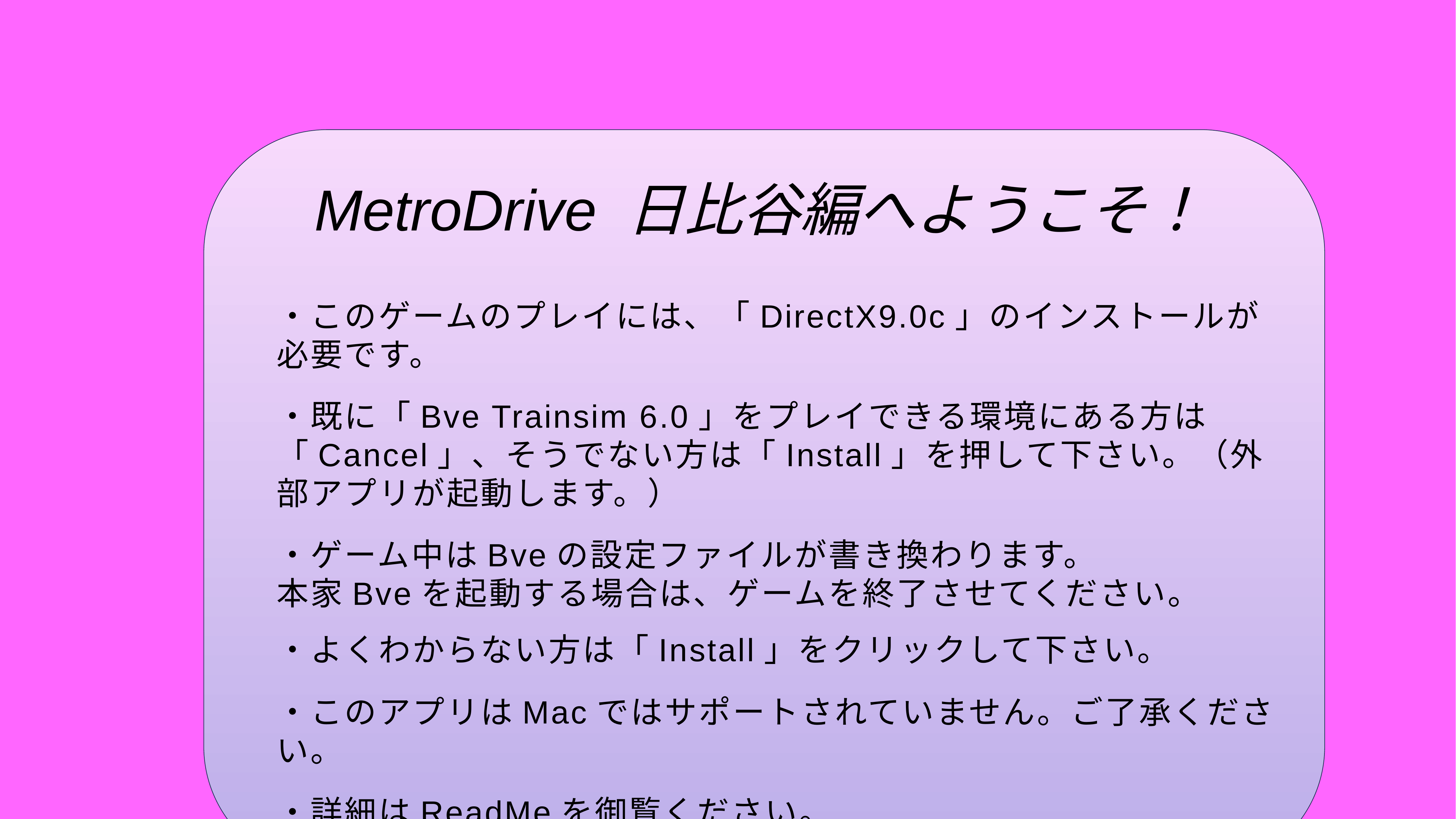

MetroDrive 日比谷編へようこそ！
・このゲームのプレイには、「DirectX9.0c」のインストールが必要です。

・既に「Bve Trainsim 6.0」をプレイできる環境にある方は「Cancel」、そうでない方は「Install」を押して下さい。（外部アプリが起動します。）

・ゲーム中はBveの設定ファイルが書き換わります。
本家Bveを起動する場合は、ゲームを終了させてください。

・よくわからない方は「Install」をクリックして下さい。

・このアプリはMacではサポートされていません。ご了承ください。

・詳細はReadMeを御覧ください。